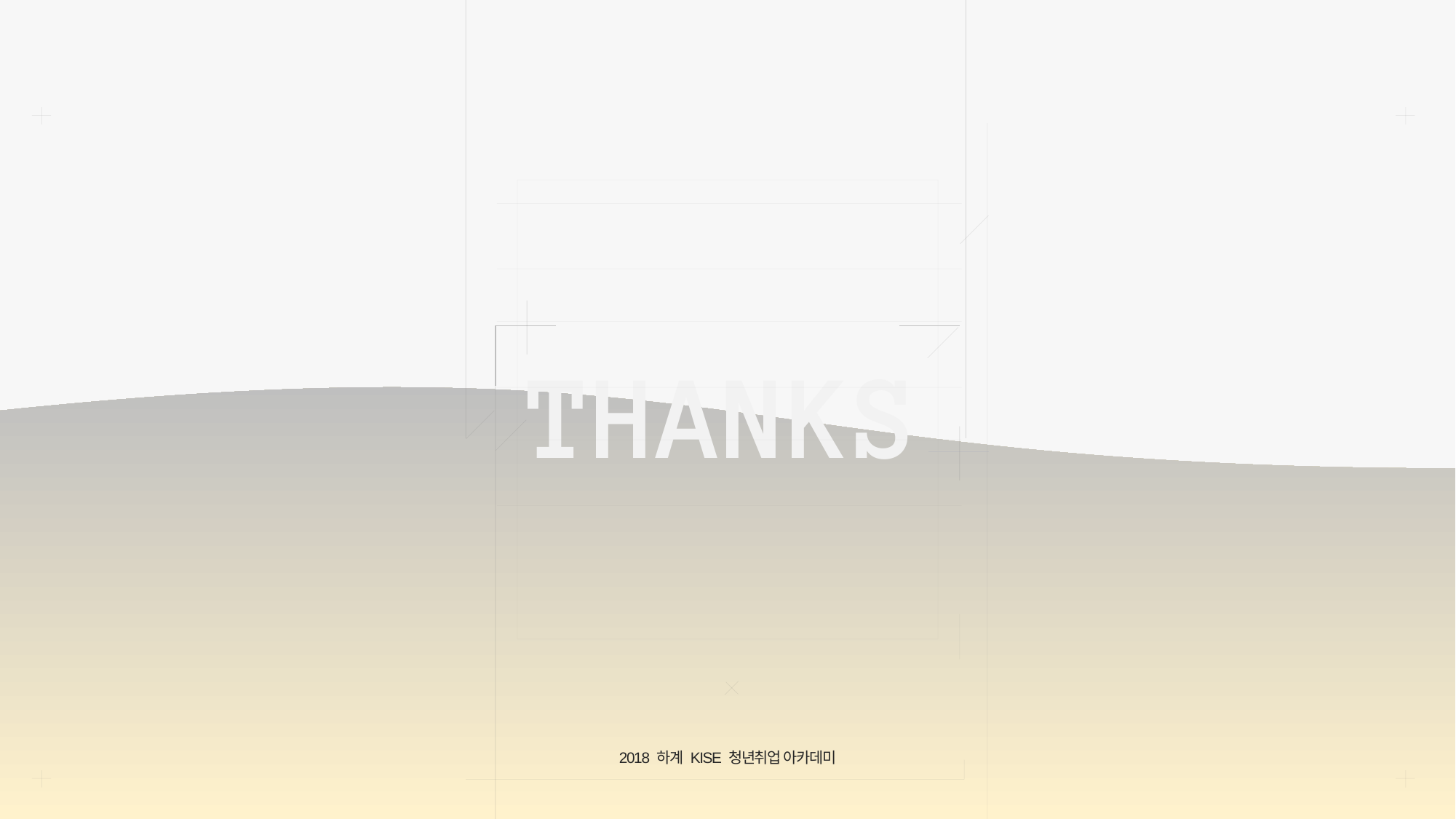

# THANKS

2018 하계 KISE 청년취업 아카데미